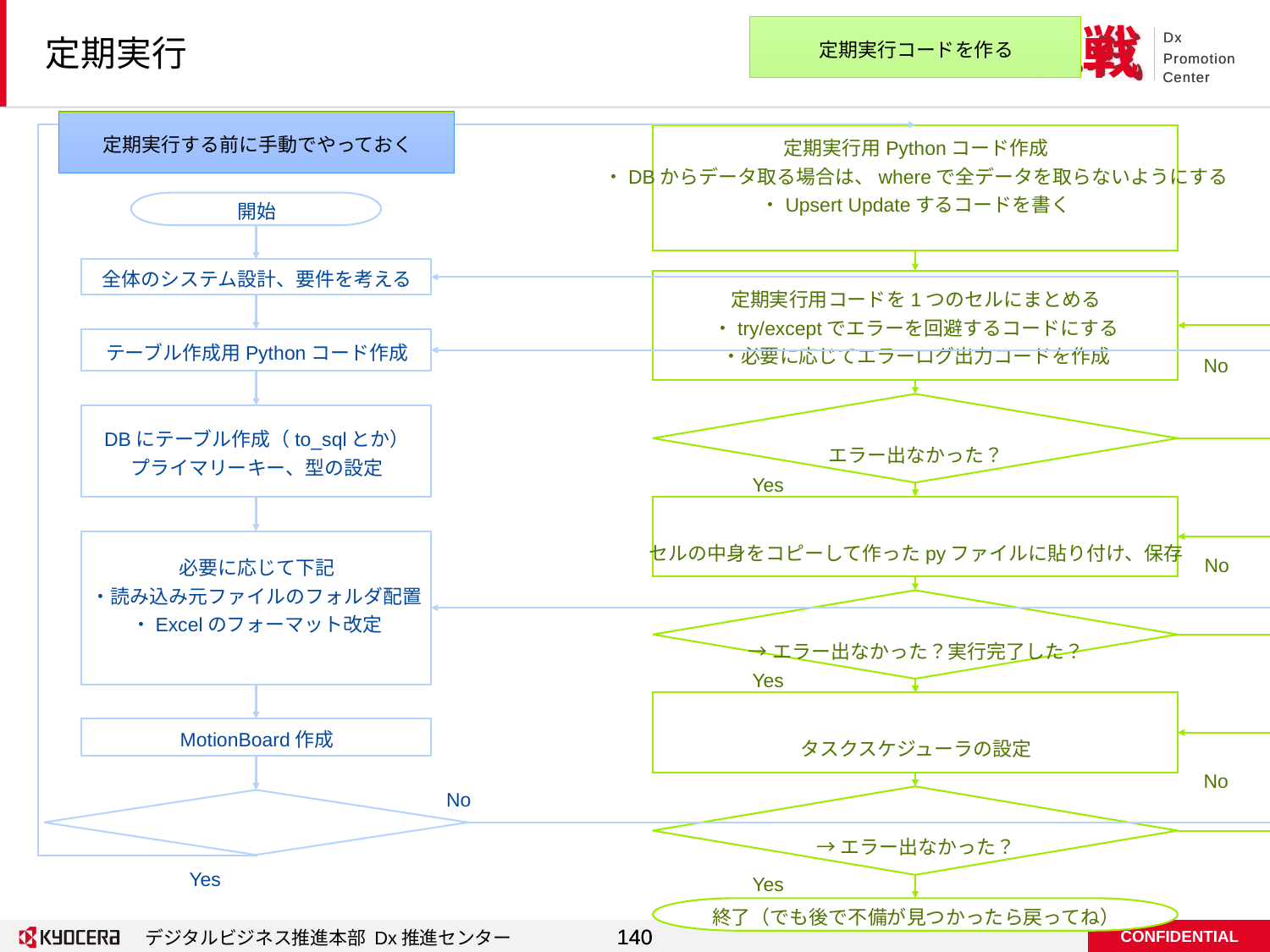

# 定期実行
定期実行コードを作る
定期実行する前に手動でやっておく
定期実行用Pythonコード作成
・DBからデータ取る場合は、whereで全データを取らないようにする
・Upsert Updateするコードを書く
（Pandasのto_sqlは使わない、プライマリーキー重複するとエラーになる）
開始
■あらかじめ検討しておくこと
（・設計、開発）
　・DataFrameの加工方法を試行錯誤
　・DB側のテーブル作成、型・プライマリーキー設定
　・MotionBoard作成
などなど

■定期実行で実行すること
　・毎日/毎回、人の手を入れずに実行するコードを書く
　　…Upsert Uptadeするコードを書くこと
　　→Karnel Restartして問題なく動くか確認
　・定期実行用のコード、pyファイル作成
　・タスクスケジューラの設定
（・定期実行用の環境の設定…PC、Windowsサーバなど）ｖ
全体のシステム設計、要件を考える
定期実行用コードを1つのセルにまとめる
・try/exceptでエラーを回避するコードにする
・必要に応じてエラーログ出力コードを作成
テーブル作成用Pythonコード作成
No
（直す）
カーネルリスタートしてそのセルのみ実行
エラー出なかった？
DBにテーブル作成（to_sqlとか）
プライマリーキー、型の設定
Yes
Jupyterlabで新しいテキストファイルを作成、拡張子を「.py」に変更
セルの中身をコピーして作ったpyファイルに貼り付け、保存
必要に応じて下記
・読み込み元ファイルのフォルダ配置
・Excelのフォーマット改定
・過去データをテーブルに追加　etc...
No
（直す）
エクスプローラでpyファイルをダブルクリックして実行
→エラー出なかった？実行完了した？
Yes
定期実行用環境（ローカルPCやWindowsサーバ）の整備
タスクスケジューラの設定
MotionBoard作成
No
（設定確認）
No
定期実行用環境でスケジューラ起動
→エラー出なかった？
ちょっと動かしてみて、問題ない？
Yes
Yes
終了（でも後で不備が見つかったら戻ってね）